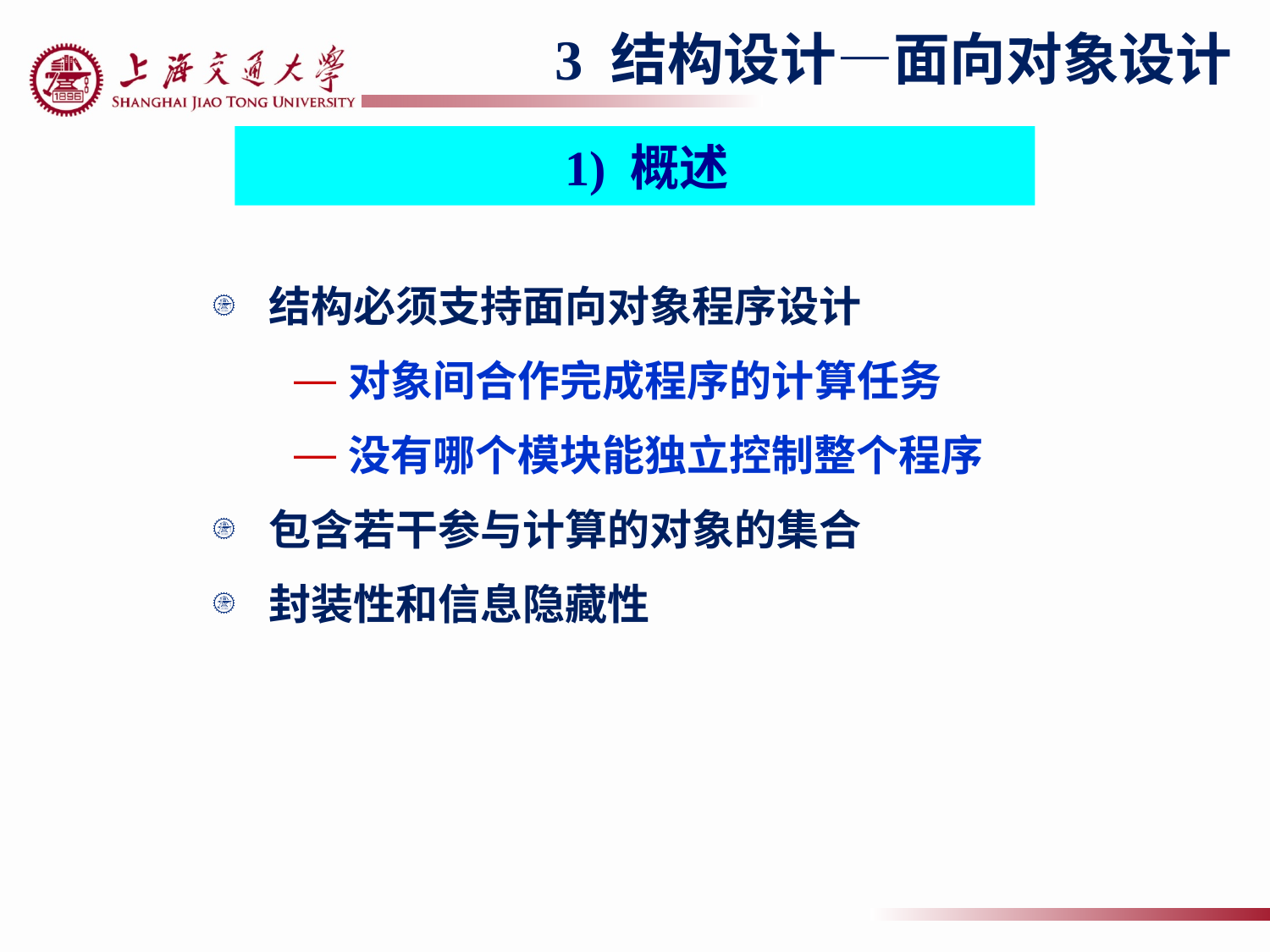

3 结构设计—面向对象设计
  1) 概述
结构必须支持面向对象程序设计
对象间合作完成程序的计算任务
没有哪个模块能独立控制整个程序
包含若干参与计算的对象的集合
封装性和信息隐藏性